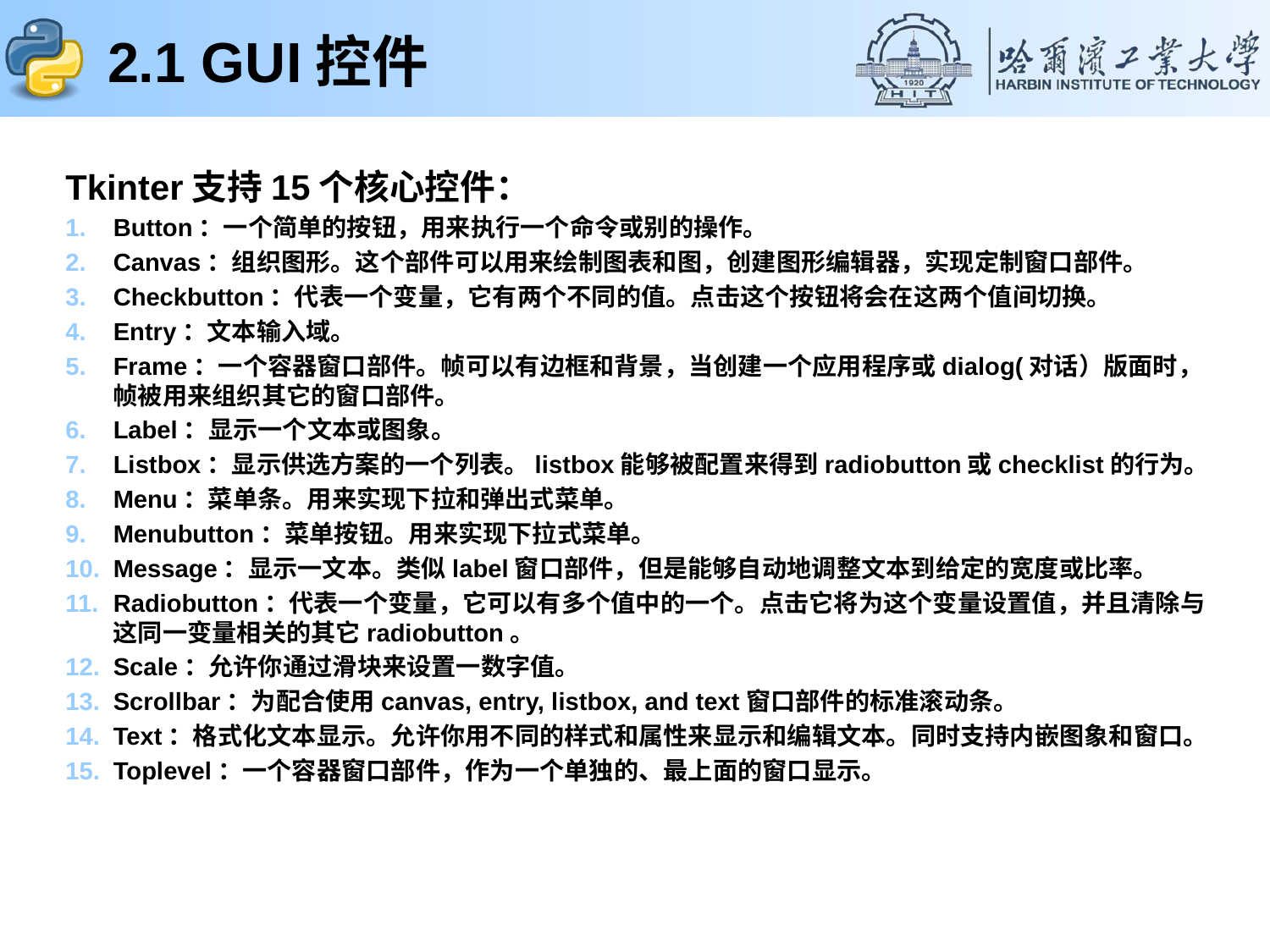

# 2.1 GUI控件
Tkinter支持15个核心控件：
Button：一个简单的按钮，用来执行一个命令或别的操作。
Canvas：组织图形。这个部件可以用来绘制图表和图，创建图形编辑器，实现定制窗口部件。
Checkbutton：代表一个变量，它有两个不同的值。点击这个按钮将会在这两个值间切换。
Entry：文本输入域。
Frame：一个容器窗口部件。帧可以有边框和背景，当创建一个应用程序或dialog(对话）版面时，帧被用来组织其它的窗口部件。
Label：显示一个文本或图象。
Listbox：显示供选方案的一个列表。listbox能够被配置来得到radiobutton或checklist的行为。
Menu：菜单条。用来实现下拉和弹出式菜单。
Menubutton：菜单按钮。用来实现下拉式菜单。
Message：显示一文本。类似label窗口部件，但是能够自动地调整文本到给定的宽度或比率。
Radiobutton：代表一个变量，它可以有多个值中的一个。点击它将为这个变量设置值，并且清除与这同一变量相关的其它radiobutton。
Scale：允许你通过滑块来设置一数字值。
Scrollbar：为配合使用canvas, entry, listbox, and text窗口部件的标准滚动条。
Text：格式化文本显示。允许你用不同的样式和属性来显示和编辑文本。同时支持内嵌图象和窗口。
Toplevel：一个容器窗口部件，作为一个单独的、最上面的窗口显示。